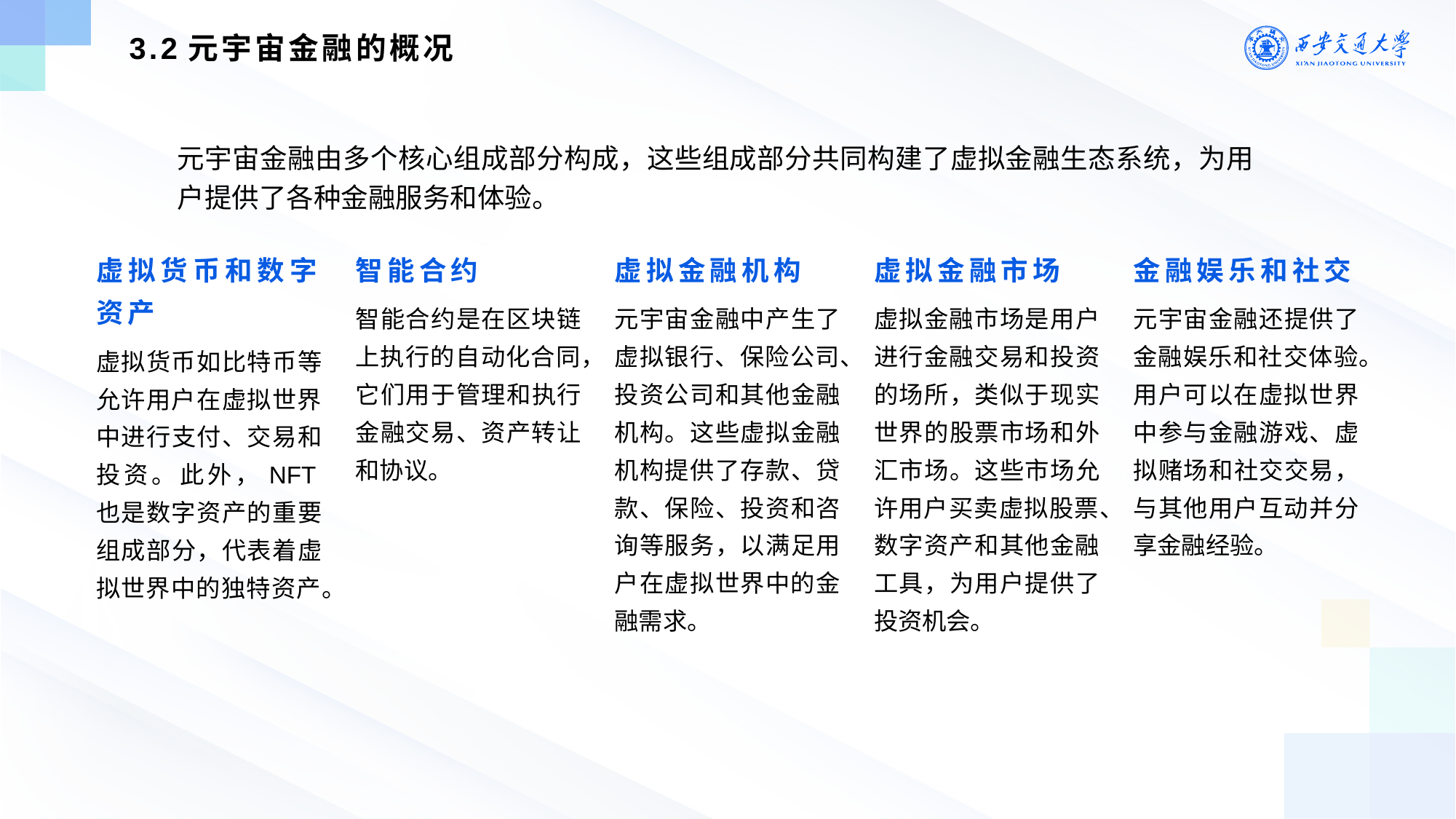

3.2元宇宙金融的概况
元宇宙金融由多个核心组成部分构成，这些组成部分共同构建了虚拟金融生态系统，为用户提供了各种金融服务和体验。
虚拟货币和数字资产
虚拟货币如比特币等允许用户在虚拟世界中进行支付、交易和投资。此外，NFT也是数字资产的重要组成部分，代表着虚拟世界中的独特资产。
智能合约
智能合约是在区块链上执行的自动化合同，它们用于管理和执行金融交易、资产转让和协议。
虚拟金融机构
元宇宙金融中产生了虚拟银行、保险公司、投资公司和其他金融机构。这些虚拟金融机构提供了存款、贷款、保险、投资和咨询等服务，以满足用户在虚拟世界中的金融需求。
虚拟金融市场
虚拟金融市场是用户进行金融交易和投资的场所，类似于现实世界的股票市场和外汇市场。这些市场允许用户买卖虚拟股票、数字资产和其他金融工具，为用户提供了投资机会。
金融娱乐和社交
元宇宙金融还提供了金融娱乐和社交体验。用户可以在虚拟世界中参与金融游戏、虚拟赌场和社交交易，与其他用户互动并分享金融经验。